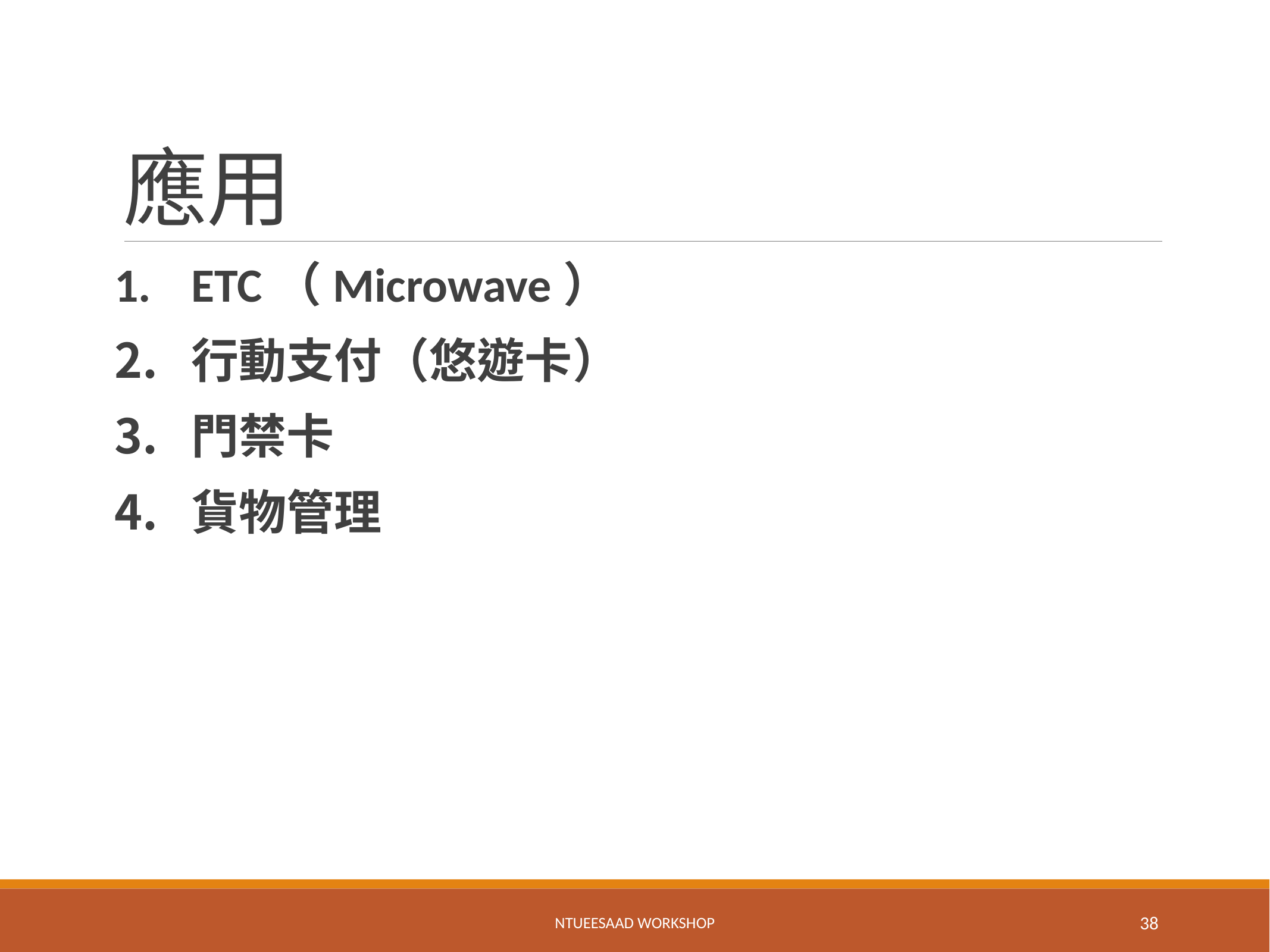

# 應用
ETC（Microwave）
行動支付（悠遊卡）
門禁卡
貨物管理
NTUEESAAD WORKSHOP
38